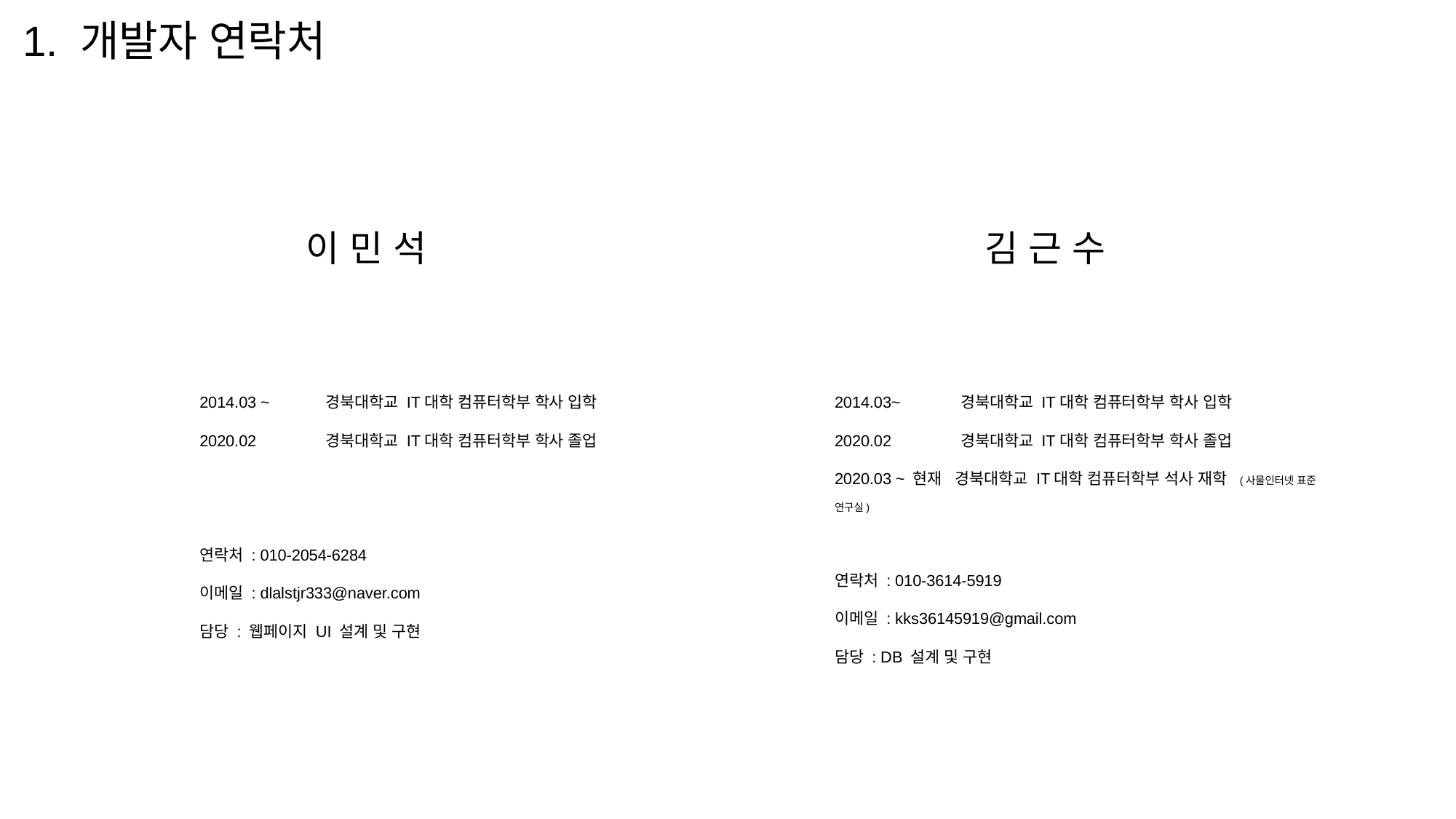

1. 개발자 연락처
이 민 석
김 근 수
2014.03 ~	   경북대학교 IT대학 컴퓨터학부 학사 입학
2020.02   	   경북대학교 IT대학 컴퓨터학부 학사 졸업

연락처 : 010-2054-6284
이메일 : dlalstjr333@naver.com
담당 : 웹페이지 UI 설계 및 구현
2014.03~	   경북대학교 IT대학 컴퓨터학부 학사 입학
2020.02   	   경북대학교 IT대학 컴퓨터학부 학사 졸업
2020.03 ~ 현재   경북대학교 IT대학 컴퓨터학부 석사 재학  (사물인터넷 표준 연구실)

연락처 : 010-3614-5919
이메일 : kks36145919@gmail.com
담당 : DB 설계 및 구현